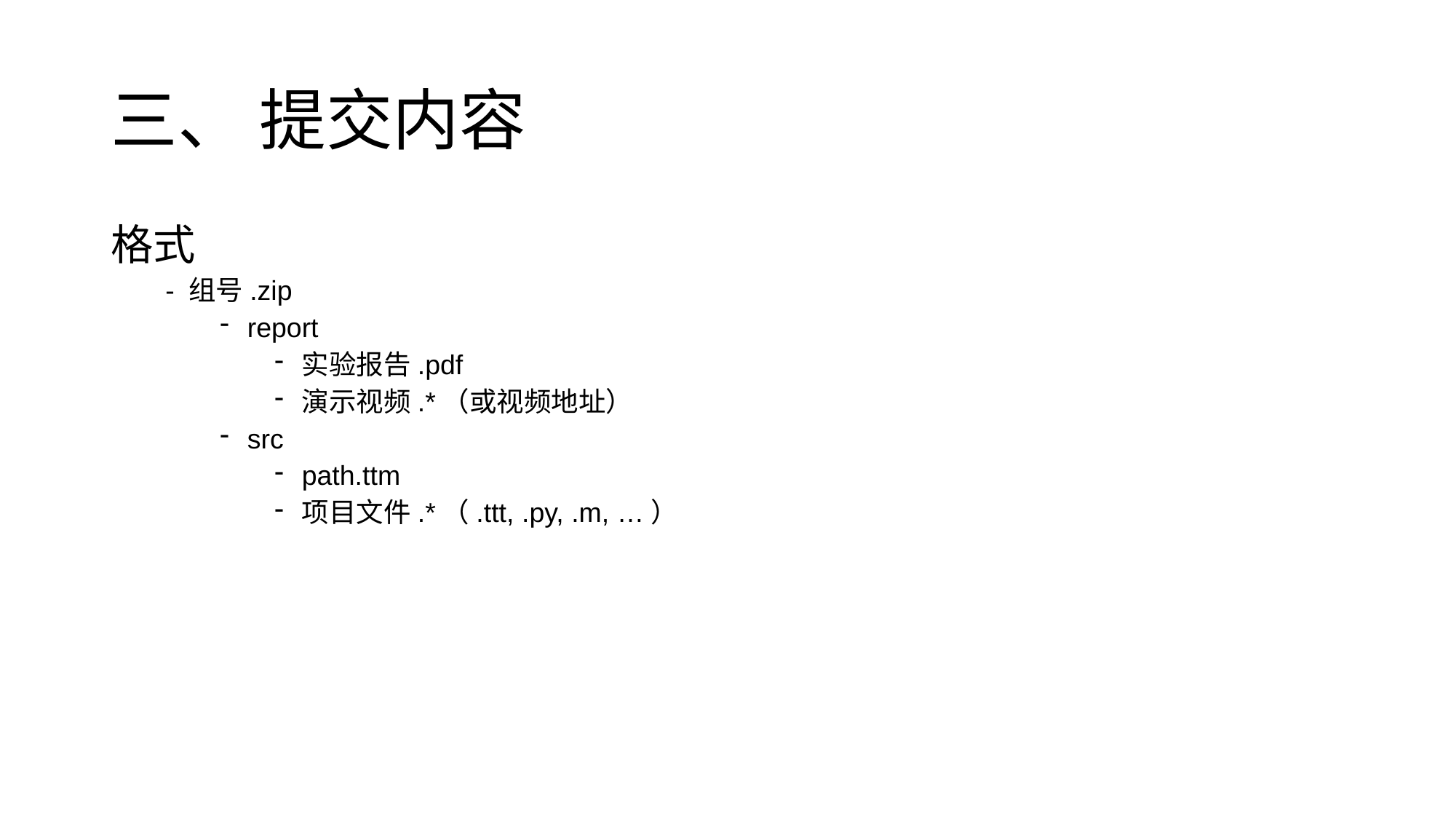

# 三、 提交内容
格式
- 组号.zip
report
实验报告.pdf
演示视频.*（或视频地址）
src
path.ttm
项目文件.*（.ttt, .py, .m, …）